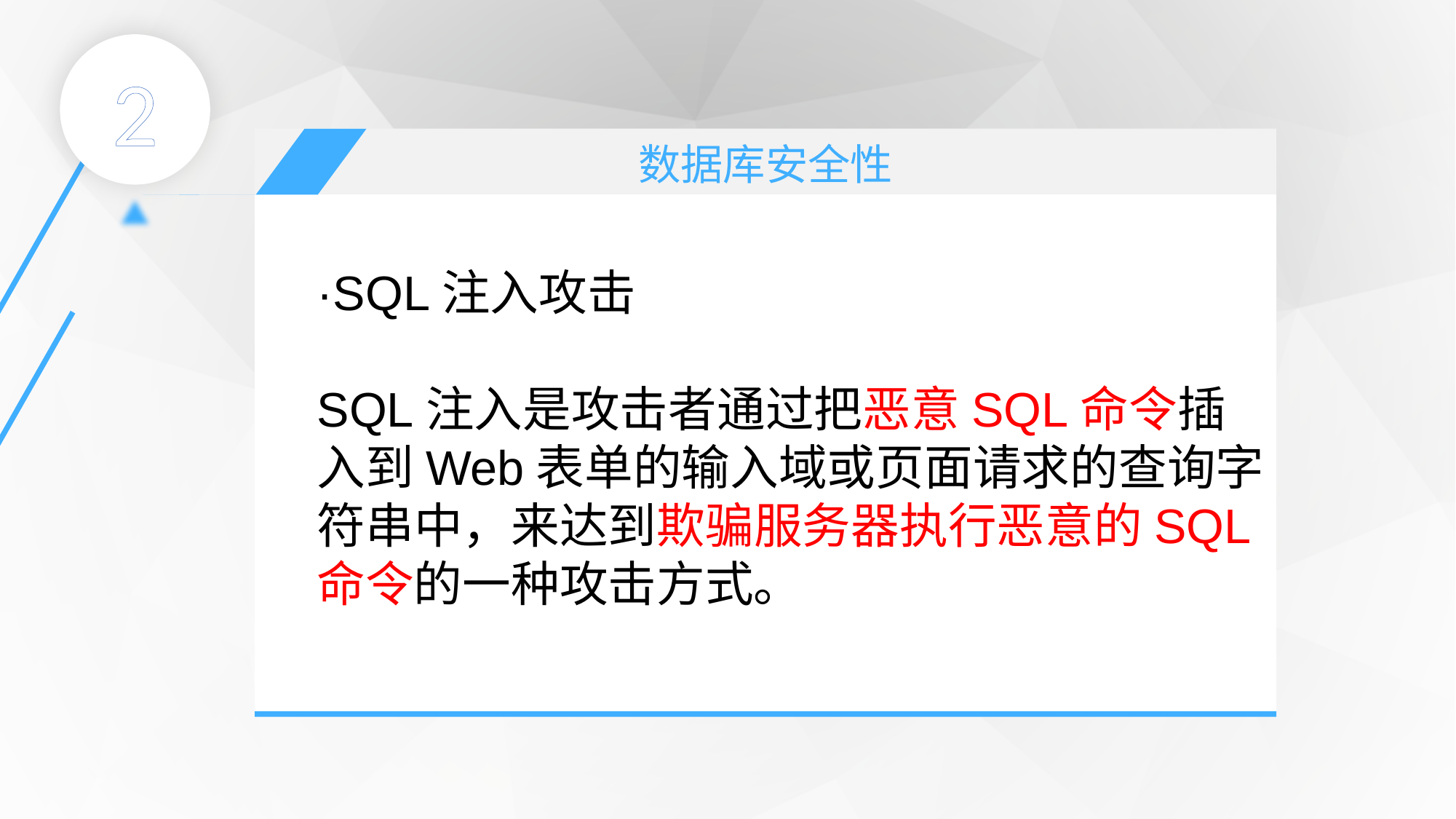

2

数据库安全性

·SQL注入攻击

SQL注入是攻击者通过把恶意SQL命令插入到Web表单的输入域或页面请求的查询字符串中，来达到欺骗服务器执行恶意的SQL命令的一种攻击方式。